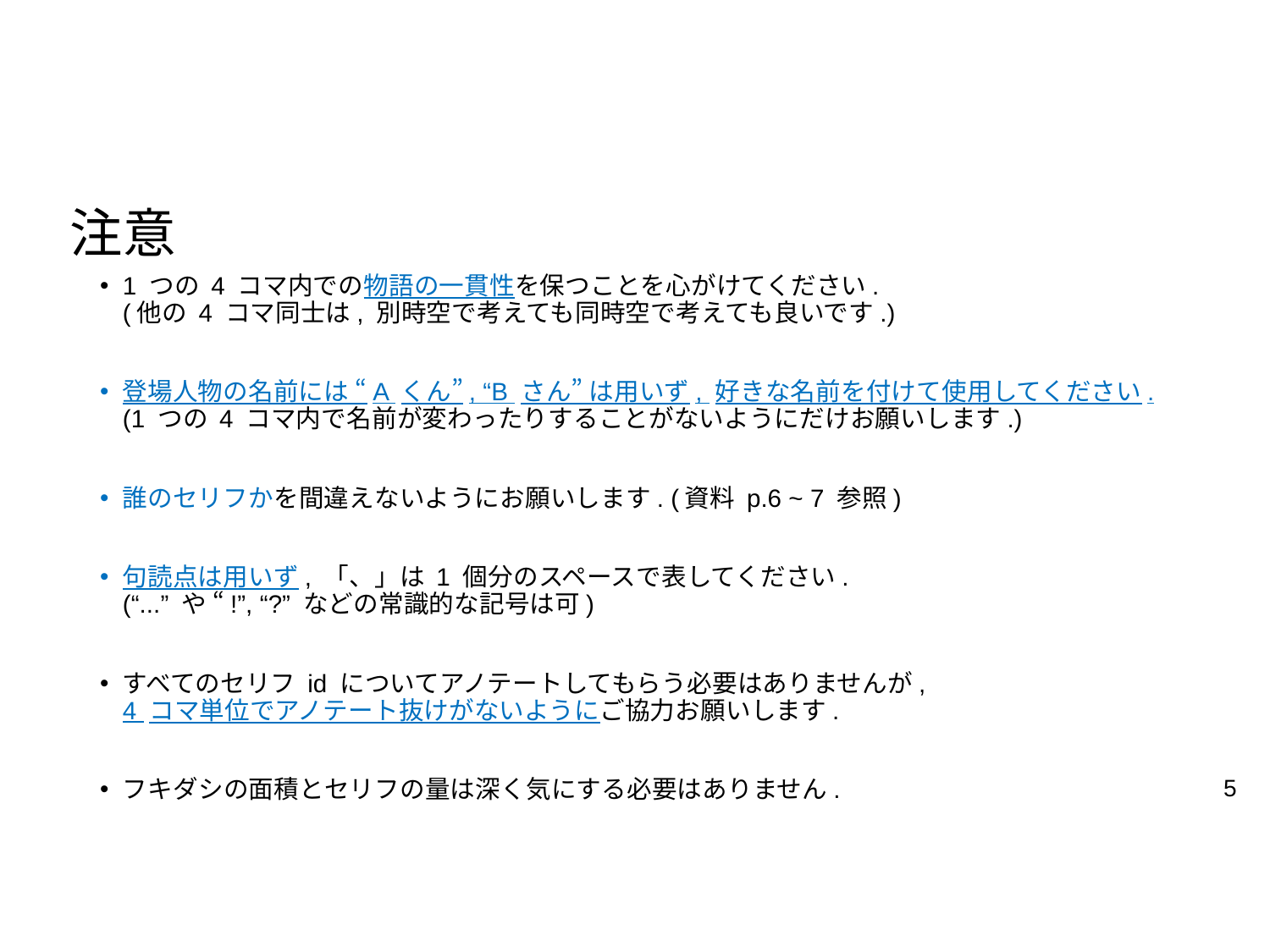

注意
1 つの 4 コマ内での物語の一貫性を保つことを心がけてください.
(他の 4 コマ同士は, 別時空で考えても同時空で考えても良いです.)

登場人物の名前には “A くん”, “B さん” は用いず, 好きな名前を付けて使用してください.
(1 つの 4 コマ内で名前が変わったりすることがないようにだけお願いします.)

誰のセリフかを間違えないようにお願いします. (資料 p.6 ~ 7 参照)

句読点は用いず, 「、」は 1 個分のスペースで表してください.
(“...” や “!”, “?” などの常識的な記号は可)

すべてのセリフ id についてアノテートしてもらう必要はありませんが,
4 コマ単位でアノテート抜けがないようにご協力お願いします.

フキダシの面積とセリフの量は深く気にする必要はありません.

5